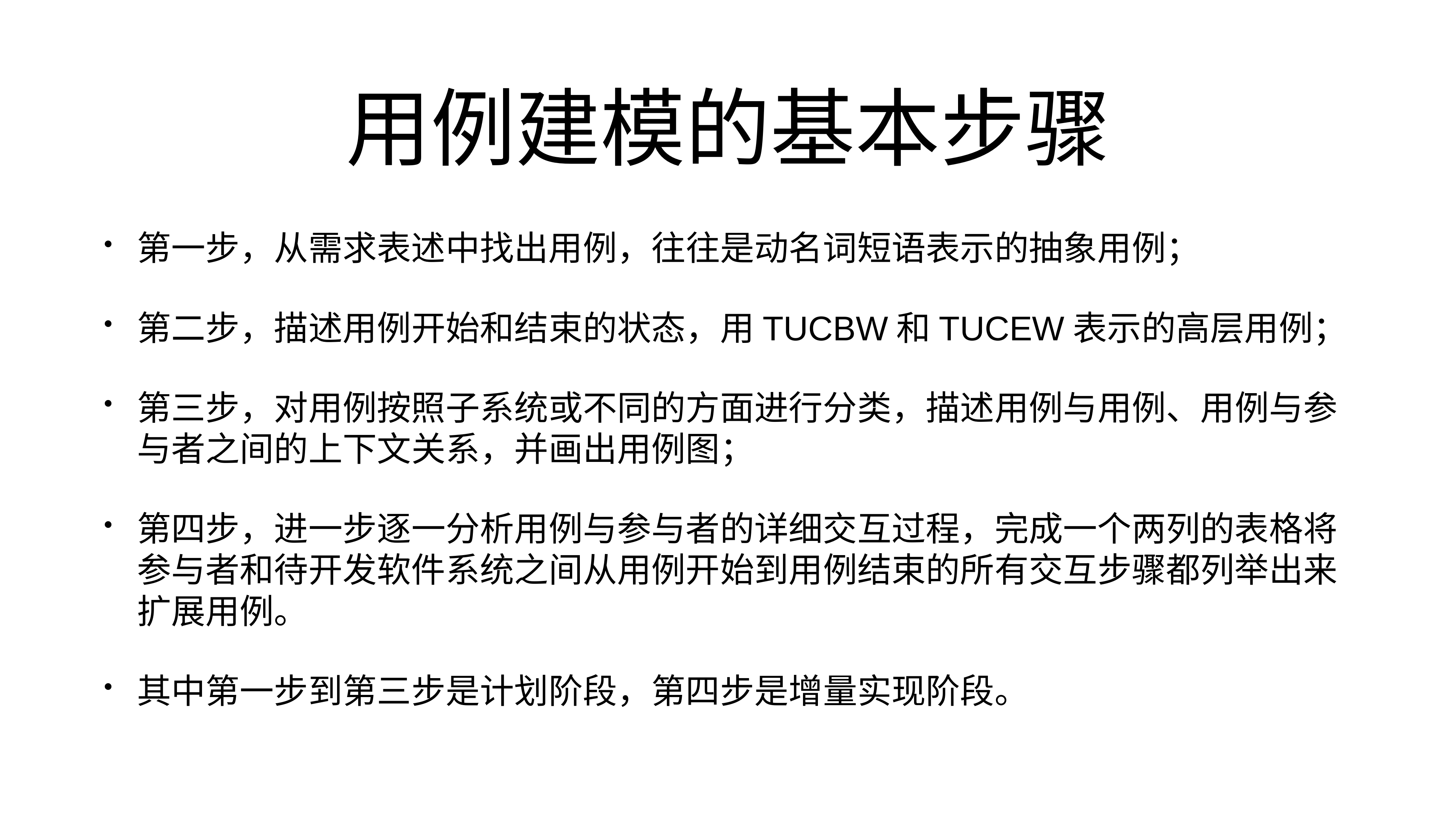

# 用例建模的基本步骤
第一步，从需求表述中找出用例，往往是动名词短语表示的抽象用例；
第二步，描述用例开始和结束的状态，用TUCBW和TUCEW表示的高层用例；
第三步，对用例按照子系统或不同的方面进行分类，描述用例与用例、用例与参与者之间的上下文关系，并画出用例图；
第四步，进一步逐一分析用例与参与者的详细交互过程，完成一个两列的表格将参与者和待开发软件系统之间从用例开始到用例结束的所有交互步骤都列举出来扩展用例。
其中第一步到第三步是计划阶段，第四步是增量实现阶段。